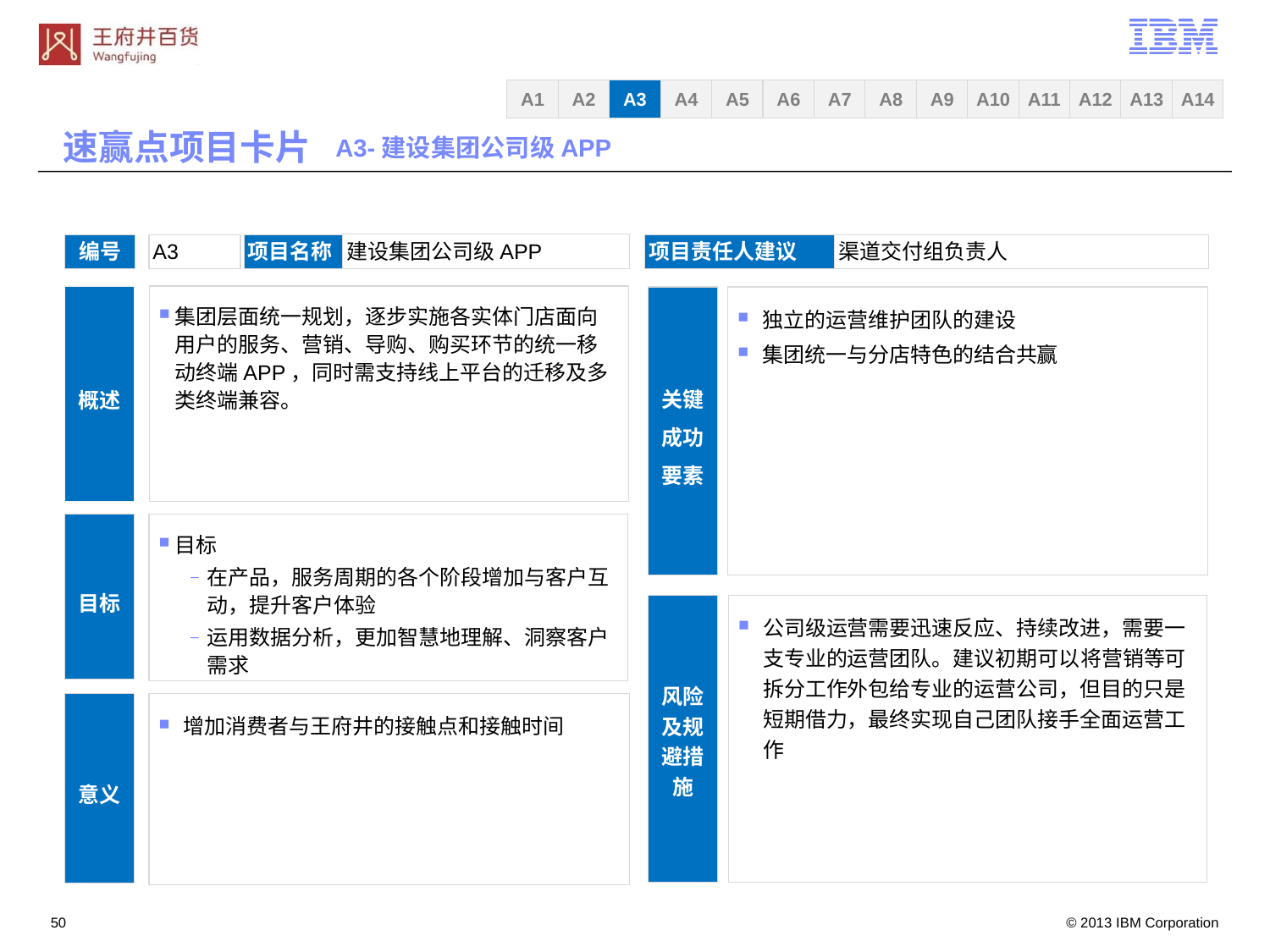

A3
A4
A5
A6
A7
A8
A9
A10
A11
A12
A13
A14
A1
A2
速赢点项目卡片
A3-建设集团公司级APP
建设集团公司级APP
编号
A3
项目名称
项目责任人建议
渠道交付组负责人
概述
集团层面统一规划，逐步实施各实体门店面向用户的服务、营销、导购、购买环节的统一移动终端APP，同时需支持线上平台的迁移及多类终端兼容。
关键成功要素
独立的运营维护团队的建设
集团统一与分店特色的结合共赢
目标
在产品，服务周期的各个阶段增加与客户互动，提升客户体验
运用数据分析，更加智慧地理解、洞察客户需求
目标
风险及规避措施
公司级运营需要迅速反应、持续改进，需要一支专业的运营团队。建议初期可以将营销等可拆分工作外包给专业的运营公司，但目的只是短期借力，最终实现自己团队接手全面运营工作

增加消费者与王府井的接触点和接触时间

意义
50